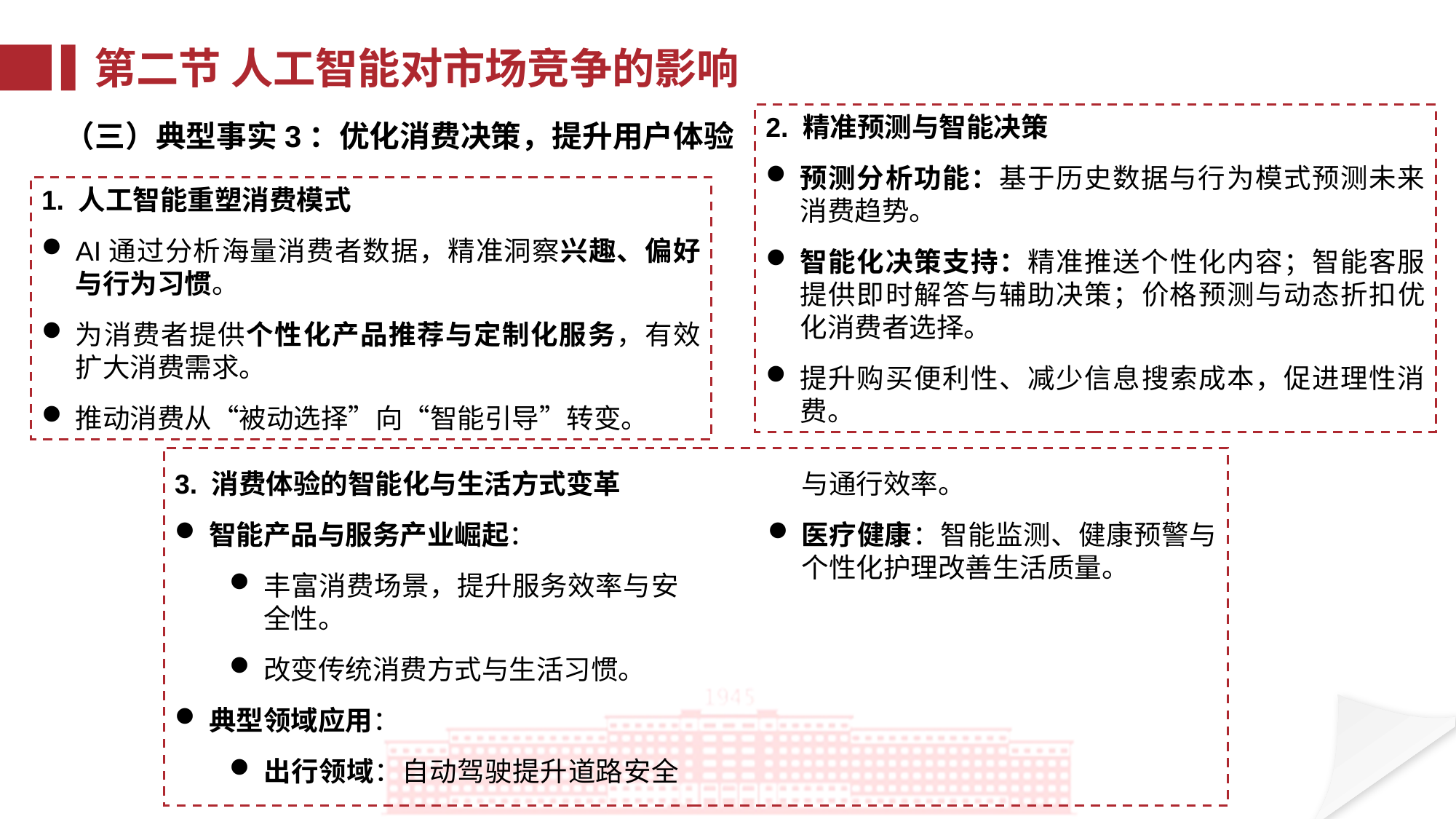

第二节 人工智能对市场竞争的影响
2. 精准预测与智能决策
预测分析功能：基于历史数据与行为模式预测未来消费趋势。
智能化决策支持：精准推送个性化内容；智能客服提供即时解答与辅助决策；价格预测与动态折扣优化消费者选择。
提升购买便利性、减少信息搜索成本，促进理性消费。
（三）典型事实3：优化消费决策，提升用户体验
1. 人工智能重塑消费模式
AI通过分析海量消费者数据，精准洞察兴趣、偏好与行为习惯。
为消费者提供个性化产品推荐与定制化服务，有效扩大消费需求。
推动消费从“被动选择”向“智能引导”转变。
3. 消费体验的智能化与生活方式变革
智能产品与服务产业崛起：
丰富消费场景，提升服务效率与安全性。
改变传统消费方式与生活习惯。
典型领域应用：
出行领域：自动驾驶提升道路安全与通行效率。
医疗健康：智能监测、健康预警与个性化护理改善生活质量。